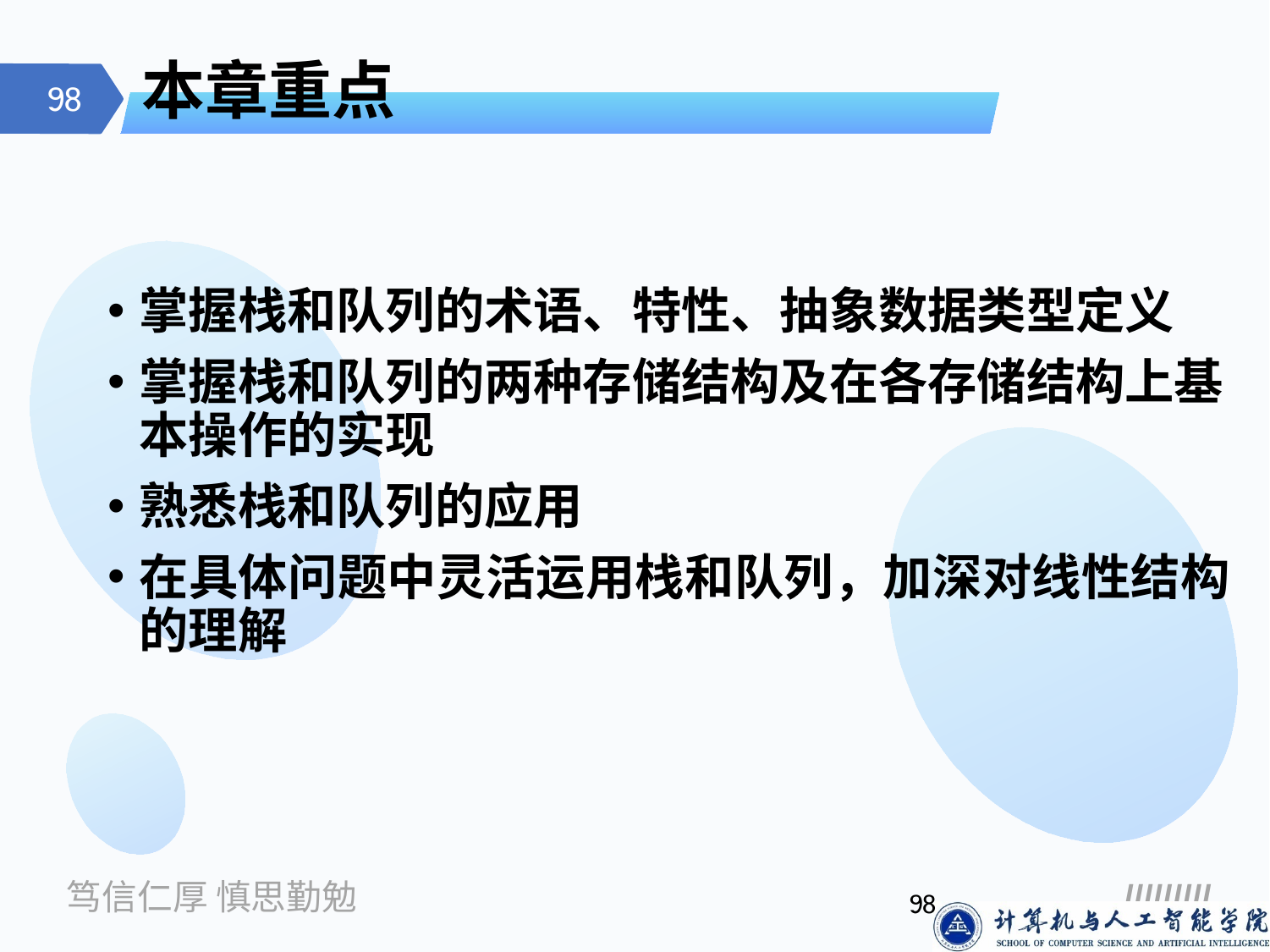

# 本章重点
掌握栈和队列的术语、特性、抽象数据类型定义
掌握栈和队列的两种存储结构及在各存储结构上基本操作的实现
熟悉栈和队列的应用
在具体问题中灵活运用栈和队列，加深对线性结构的理解

98